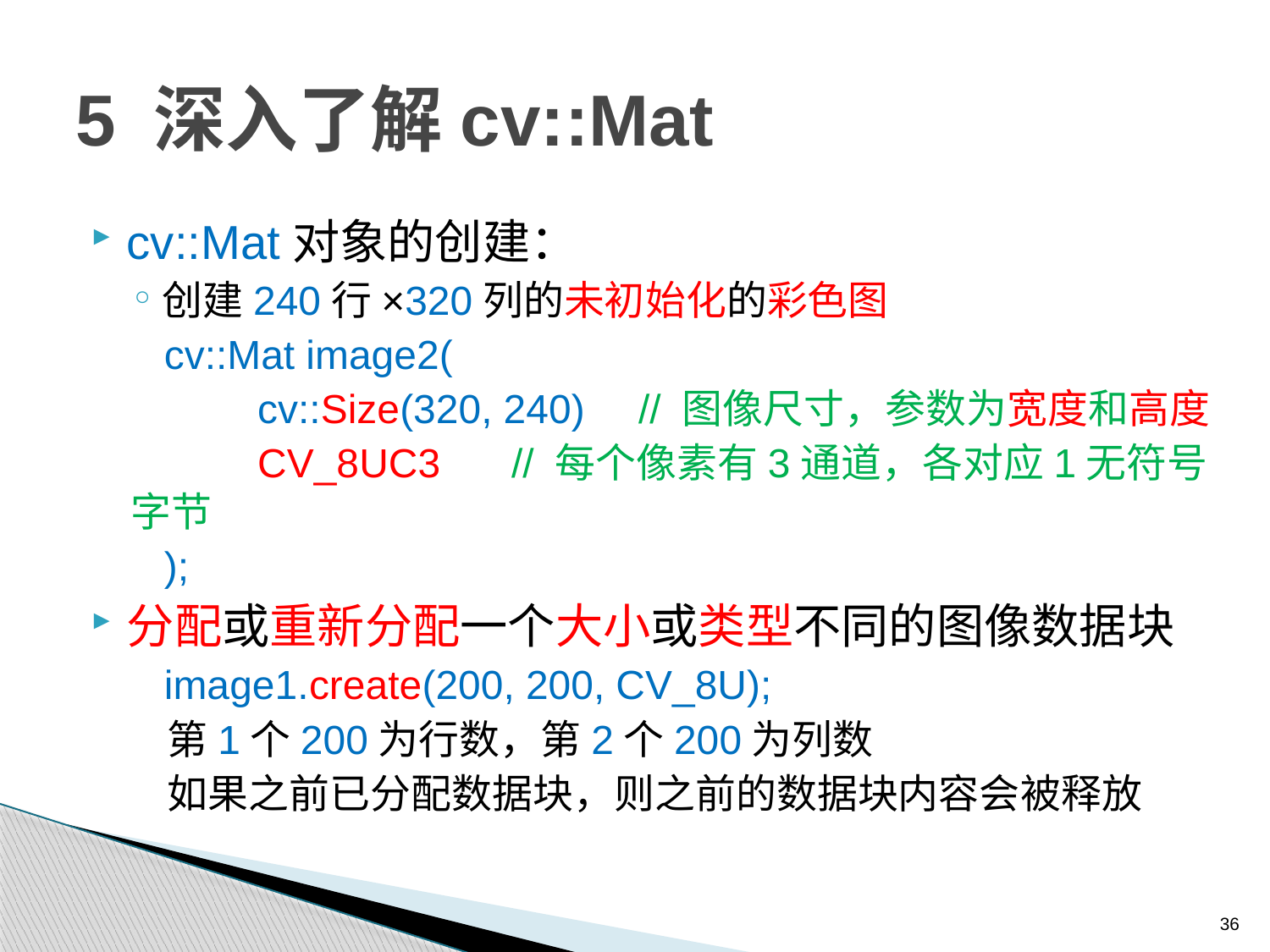

# 5 深入了解cv::Mat
cv::Mat对象的创建：
创建240行×320列的未初始化的彩色图
   cv::Mat image2(
	cv::Size(320, 240)  	// 图像尺寸，参数为宽度和高度
	CV_8UC3	// 每个像素有3通道，各对应1无符号字节
   );
分配或重新分配一个大小或类型不同的图像数据块
   image1.create(200, 200, CV_8U);
   第1个200为行数，第2个200为列数
   如果之前已分配数据块，则之前的数据块内容会被释放
36